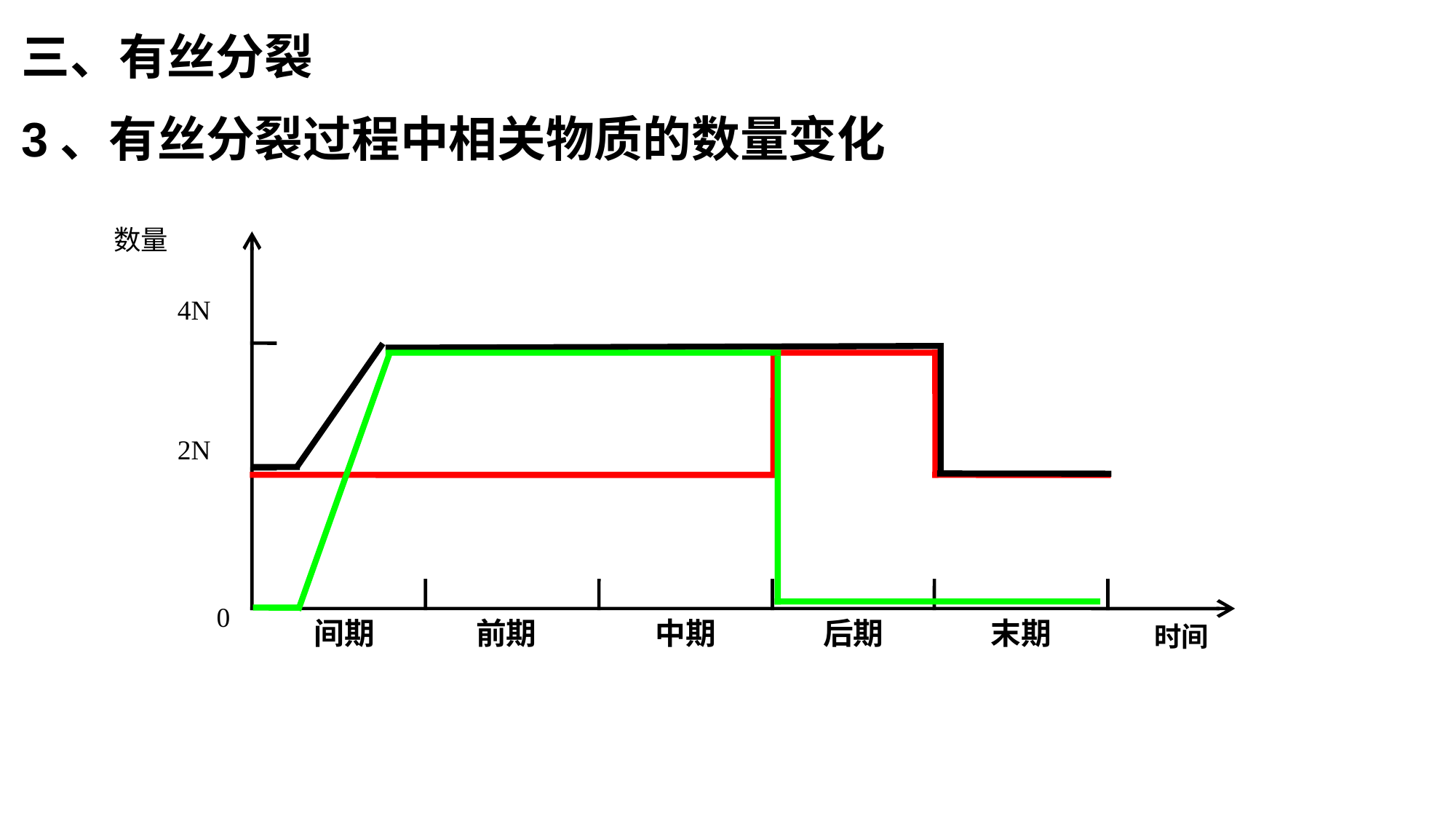

三、有丝分裂
3、有丝分裂过程中相关物质的数量变化
 数量

4N

2N

0

间期
前期
中期
后期
末期

时间